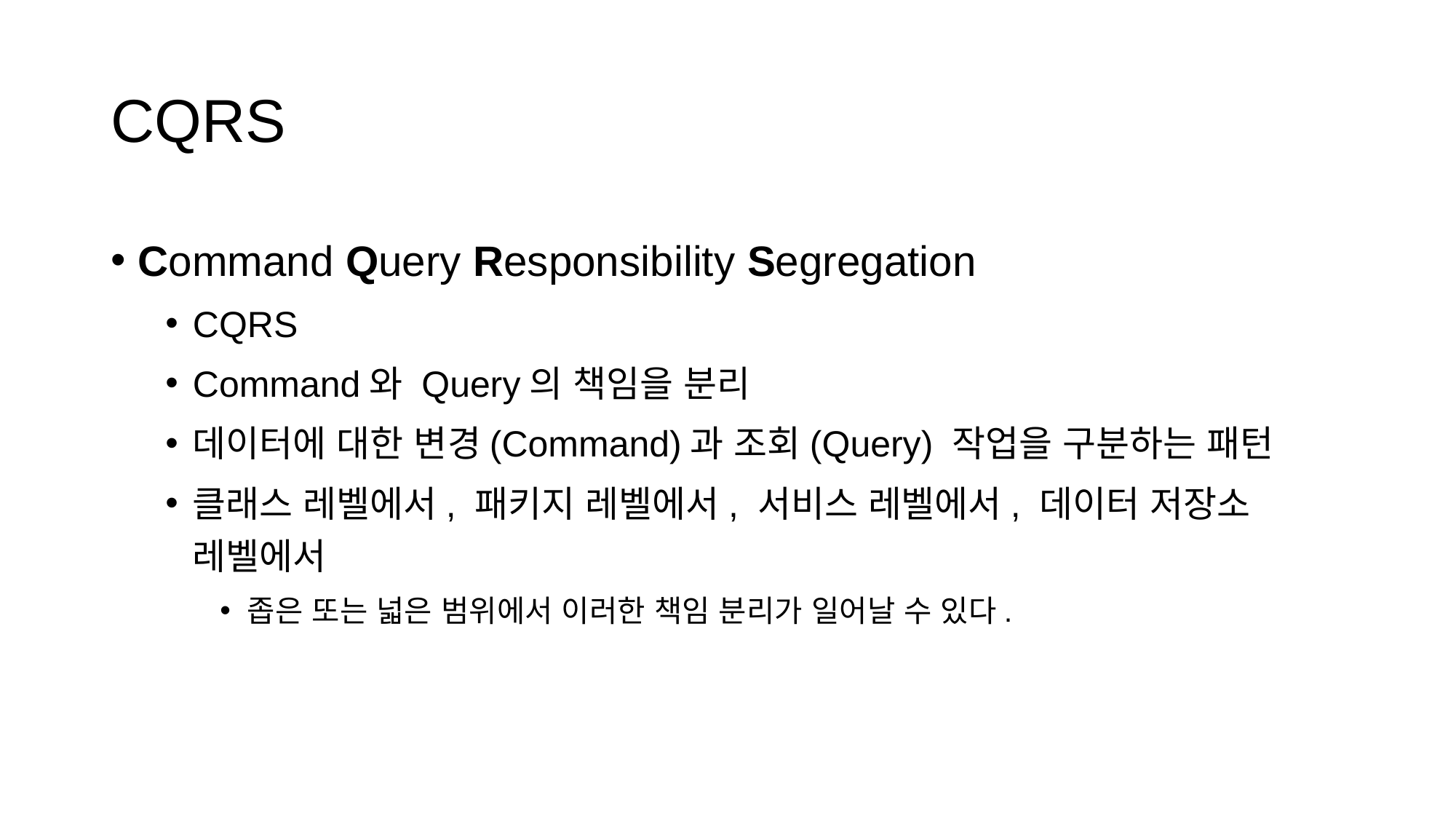

# CQRS
Command Query Responsibility Segregation
CQRS
Command와 Query의 책임을 분리
데이터에 대한 변경(Command)과 조회(Query) 작업을 구분하는 패턴
클래스 레벨에서, 패키지 레벨에서, 서비스 레벨에서, 데이터 저장소 레벨에서
좁은 또는 넓은 범위에서 이러한 책임 분리가 일어날 수 있다.